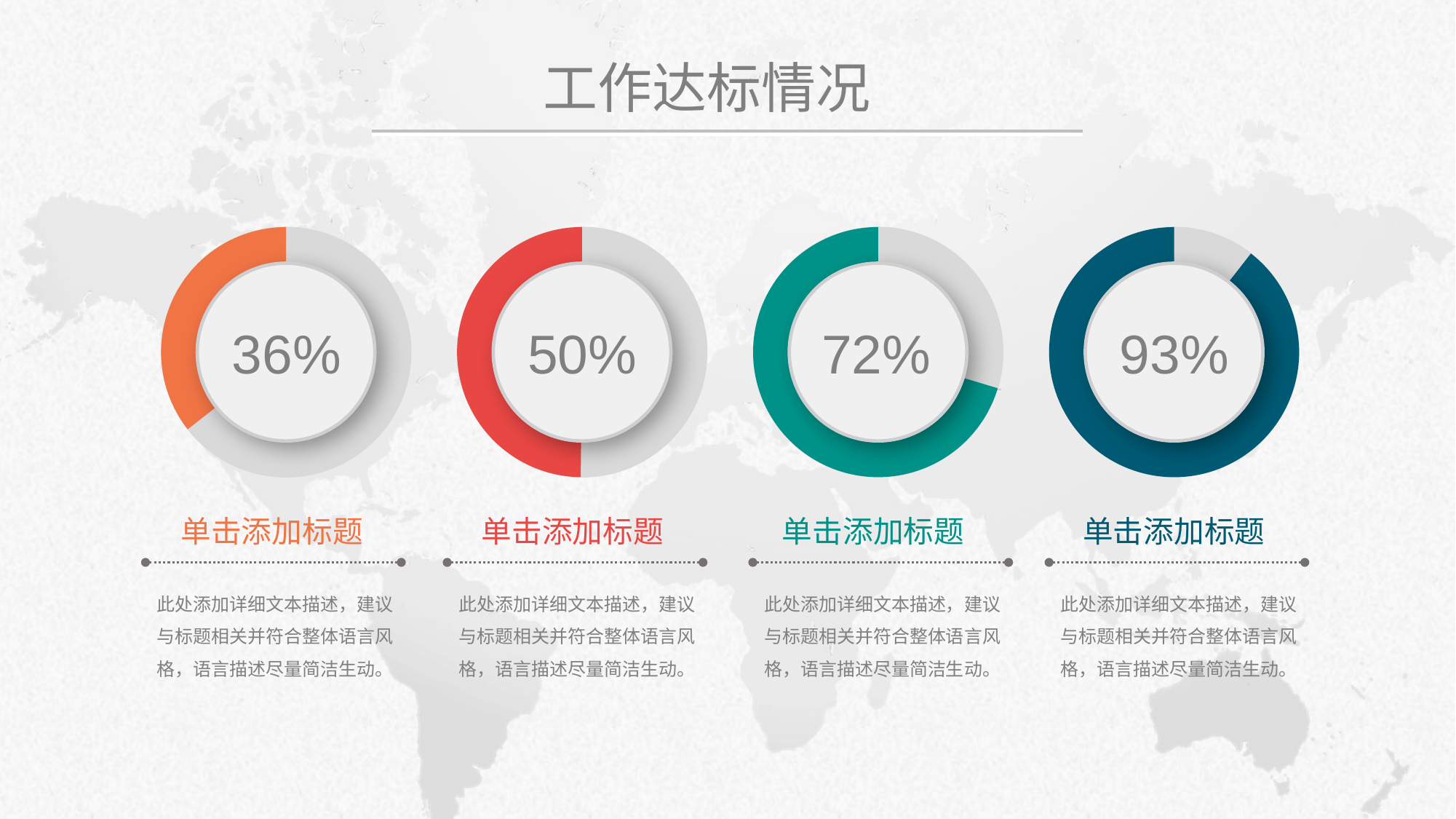

# 工作达标情况

36%

50%

72%

93%
单击添加标题
此处添加详细文本描述，建议与标题相关并符合整体语言风格，语言描述尽量简洁生动。
单击添加标题
此处添加详细文本描述，建议与标题相关并符合整体语言风格，语言描述尽量简洁生动。
单击添加标题
此处添加详细文本描述，建议与标题相关并符合整体语言风格，语言描述尽量简洁生动。
单击添加标题
此处添加详细文本描述，建议与标题相关并符合整体语言风格，语言描述尽量简洁生动。